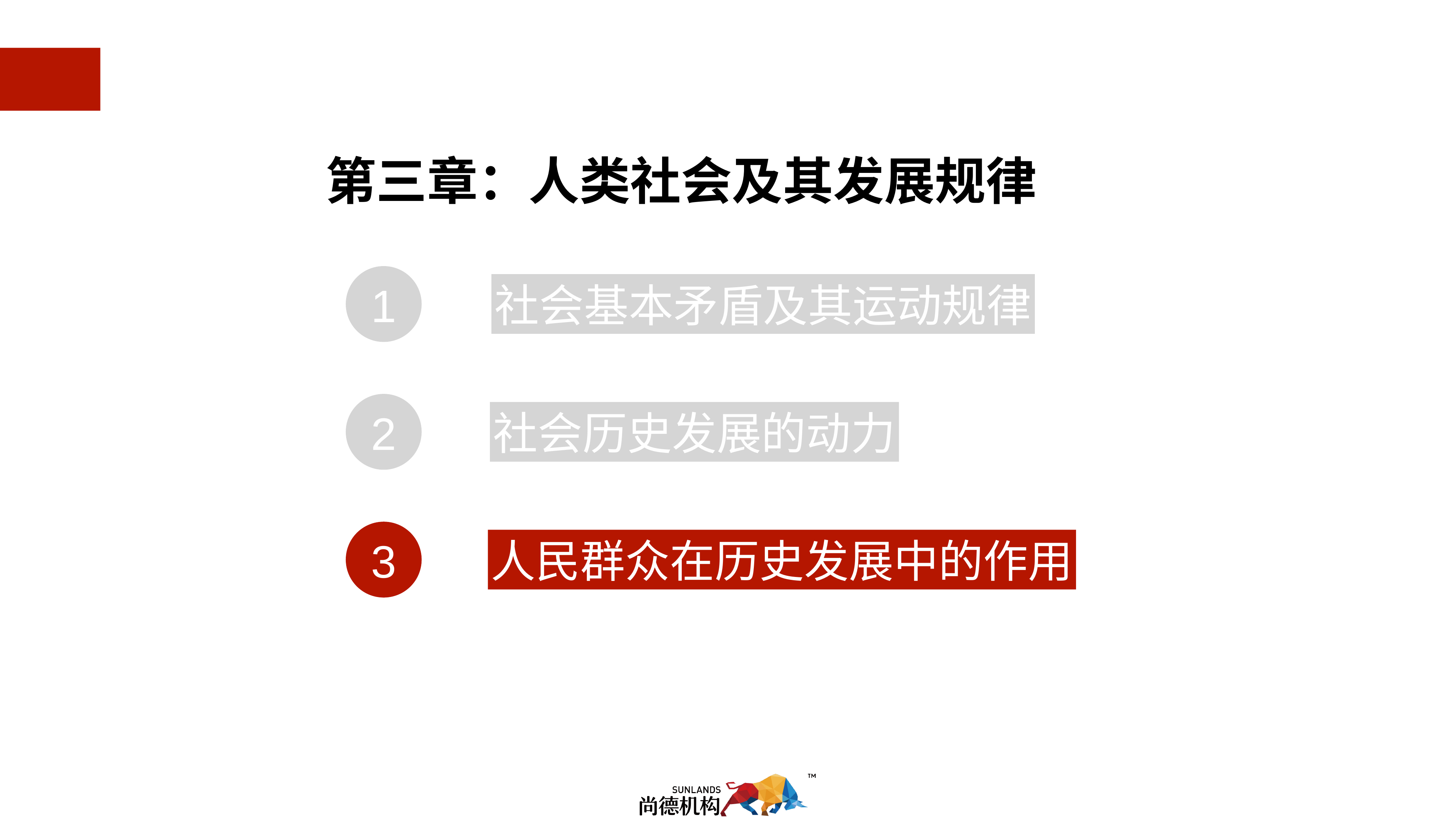

第三章：人类社会及其发展规律
1
社会基本矛盾及其运动规律
2
社会历史发展的动力
3
人民群众在历史发展中的作用